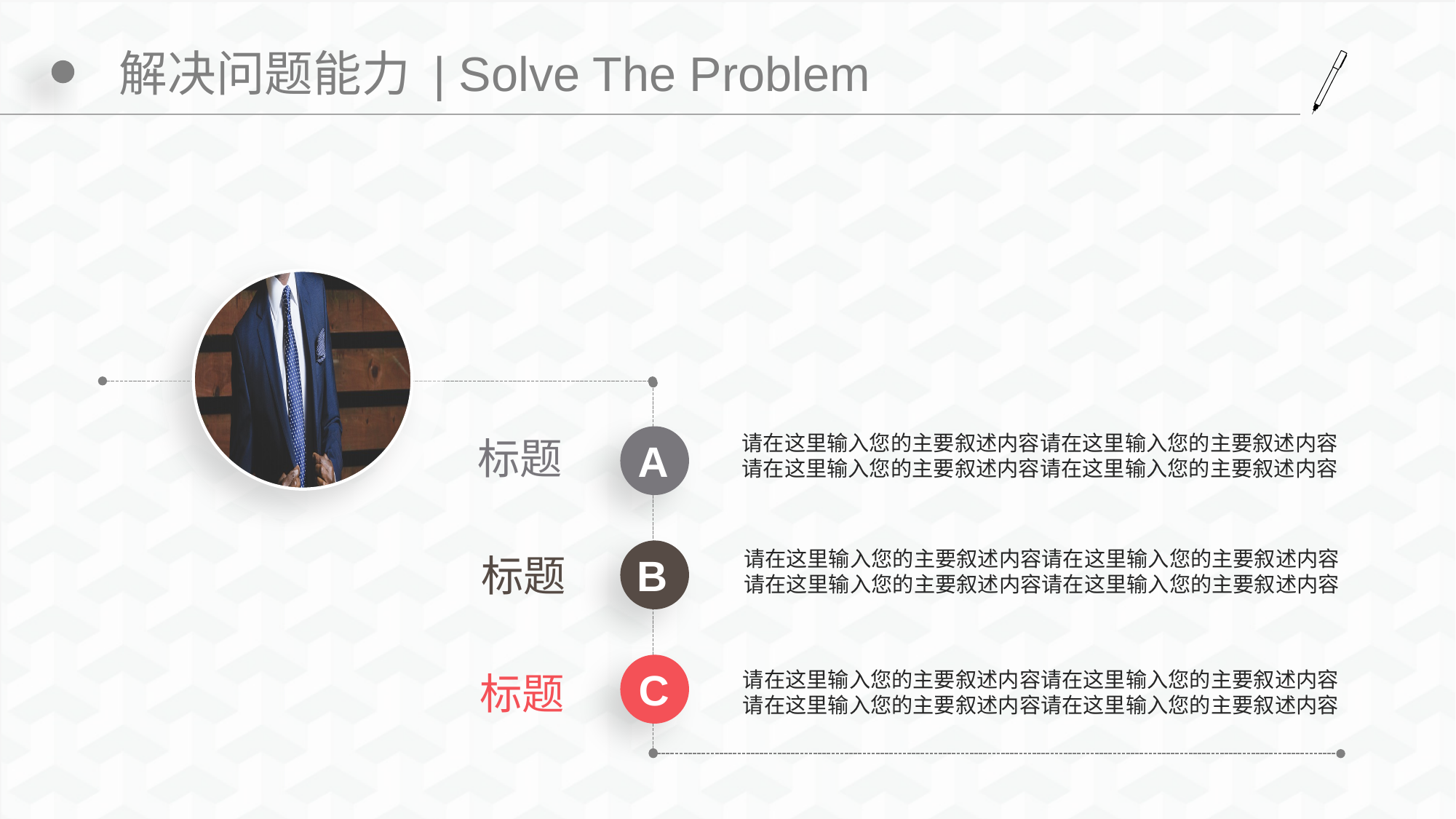

# 解决问题能力 | Solve The Problem

请在这里输入您的主要叙述内容请在这里输入您的主要叙述内容
请在这里输入您的主要叙述内容请在这里输入您的主要叙述内容

标题

A

B
请在这里输入您的主要叙述内容请在这里输入您的主要叙述内容
请在这里输入您的主要叙述内容请在这里输入您的主要叙述内容
标题

C
请在这里输入您的主要叙述内容请在这里输入您的主要叙述内容
请在这里输入您的主要叙述内容请在这里输入您的主要叙述内容
标题